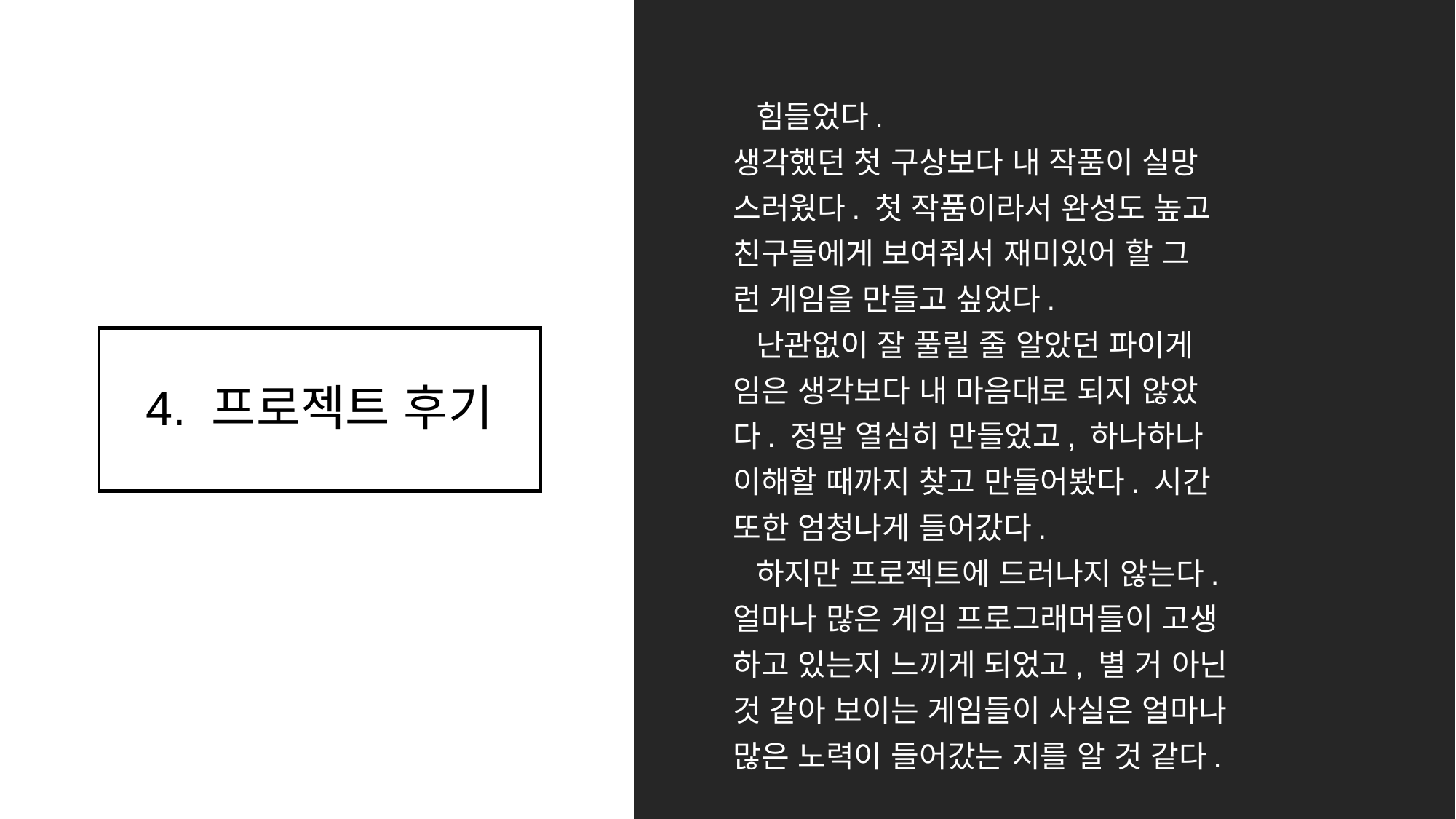

힘들었다.
생각했던 첫 구상보다 내 작품이 실망
스러웠다. 첫 작품이라서 완성도 높고
친구들에게 보여줘서 재미있어 할 그
런 게임을 만들고 싶었다.
  난관없이 잘 풀릴 줄 알았던 파이게
임은 생각보다 내 마음대로 되지 않았
다. 정말 열심히 만들었고, 하나하나
이해할 때까지 찾고 만들어봤다. 시간
또한 엄청나게 들어갔다.
  하지만 프로젝트에 드러나지 않는다.
얼마나 많은 게임 프로그래머들이 고생
하고 있는지 느끼게 되었고, 별 거 아닌
것 같아 보이는 게임들이 사실은 얼마나
많은 노력이 들어갔는 지를 알 것 같다.

# 4. 프로젝트 후기